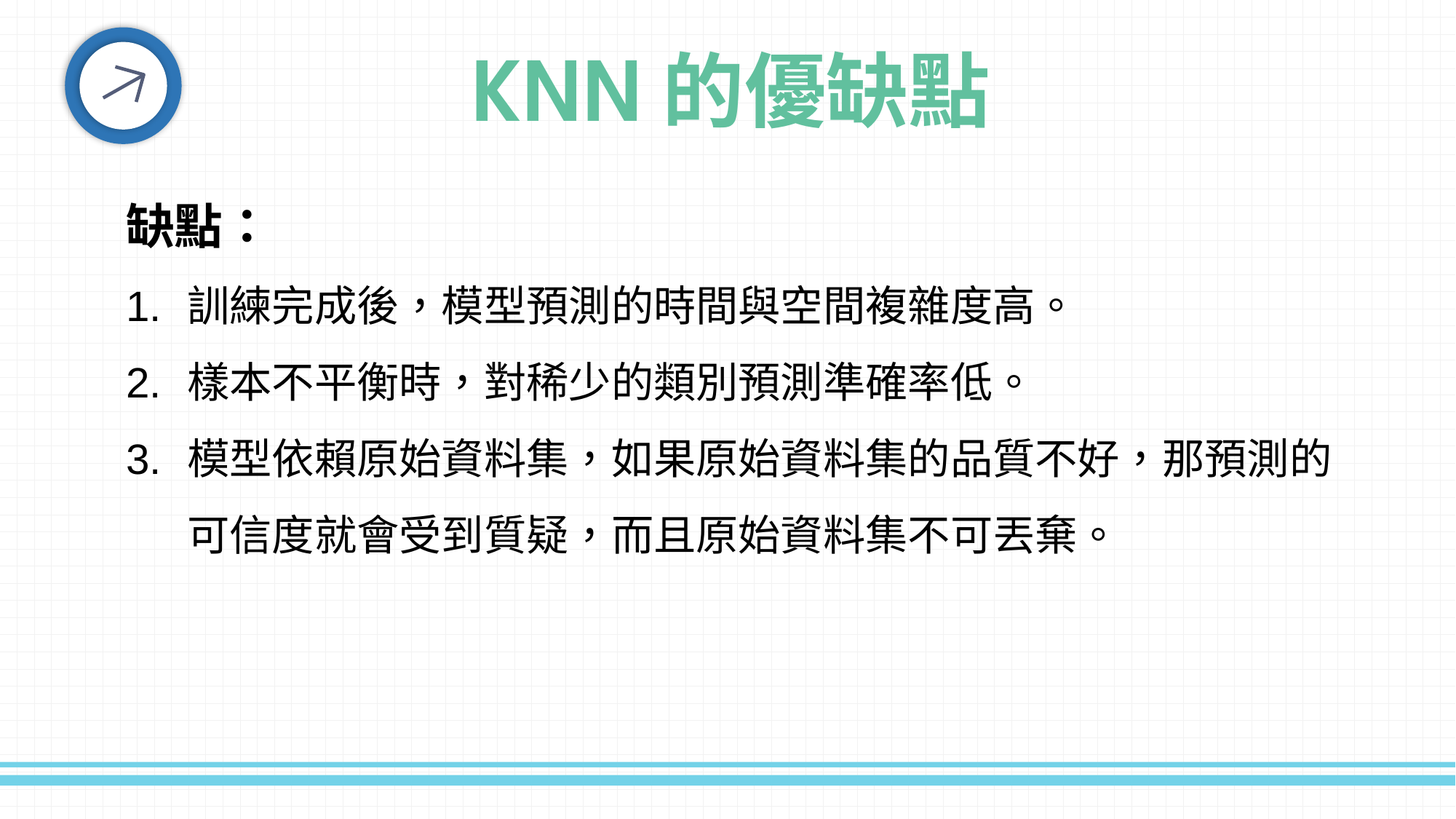

KNN的優缺點
缺點：
訓練完成後，模型預測的時間與空間複雜度高。
樣本不平衡時，對稀少的類別預測準確率低。
模型依賴原始資料集，如果原始資料集的品質不好，那預測的可信度就會受到質疑，而且原始資料集不可丟棄。